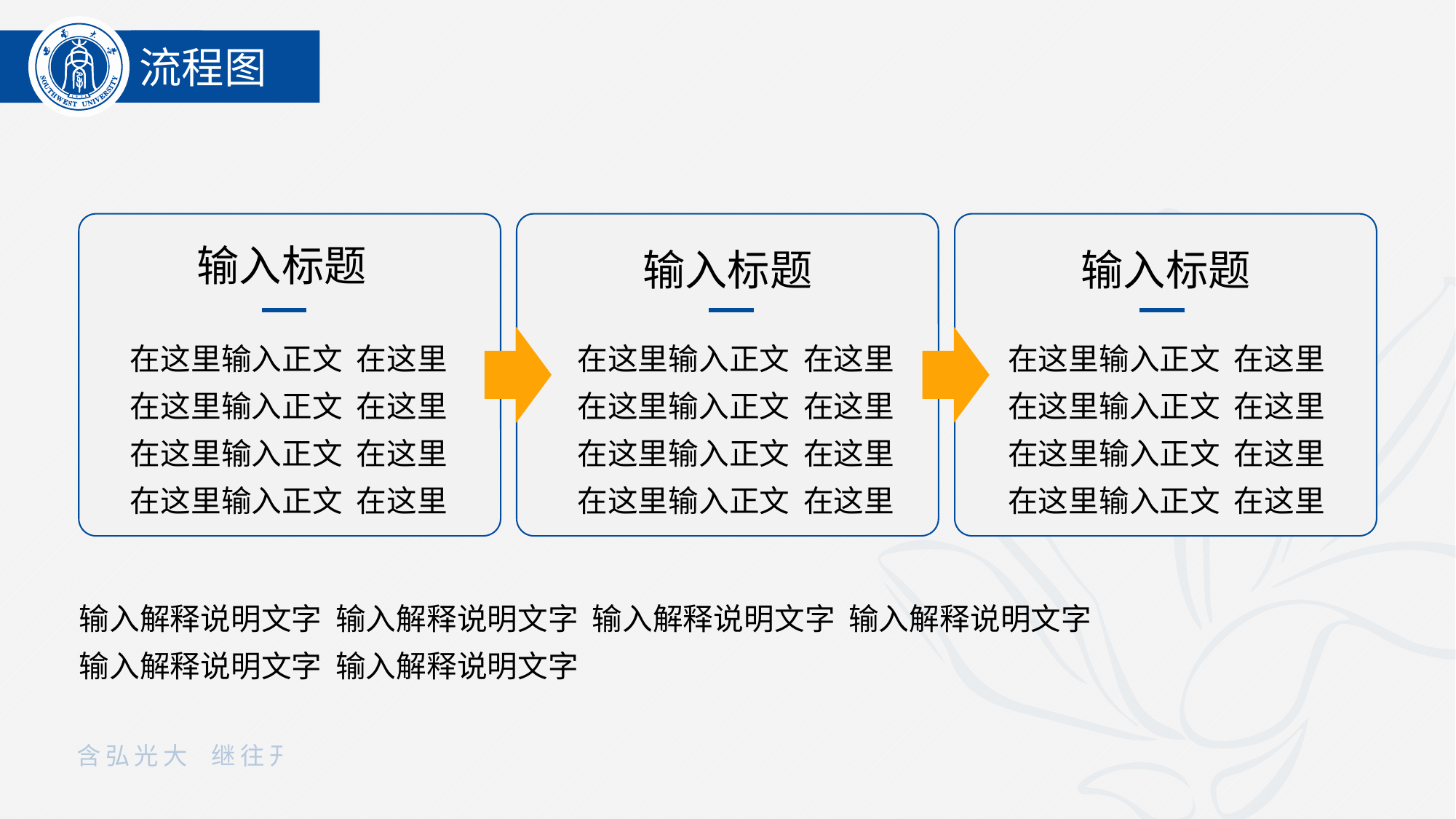

流程图

输入标题
输入标题
输入标题
在这里输入正文  在这里
在这里输入正文  在这里
在这里输入正文  在这里
在这里输入正文  在这里
在这里输入正文  在这里
在这里输入正文  在这里
在这里输入正文  在这里
在这里输入正文  在这里
在这里输入正文  在这里
在这里输入正文  在这里
在这里输入正文  在这里
在这里输入正文  在这里

输入解释说明文字  输入解释说明文字  输入解释说明文字  输入解释说明文字
输入解释说明文字  输入解释说明文字